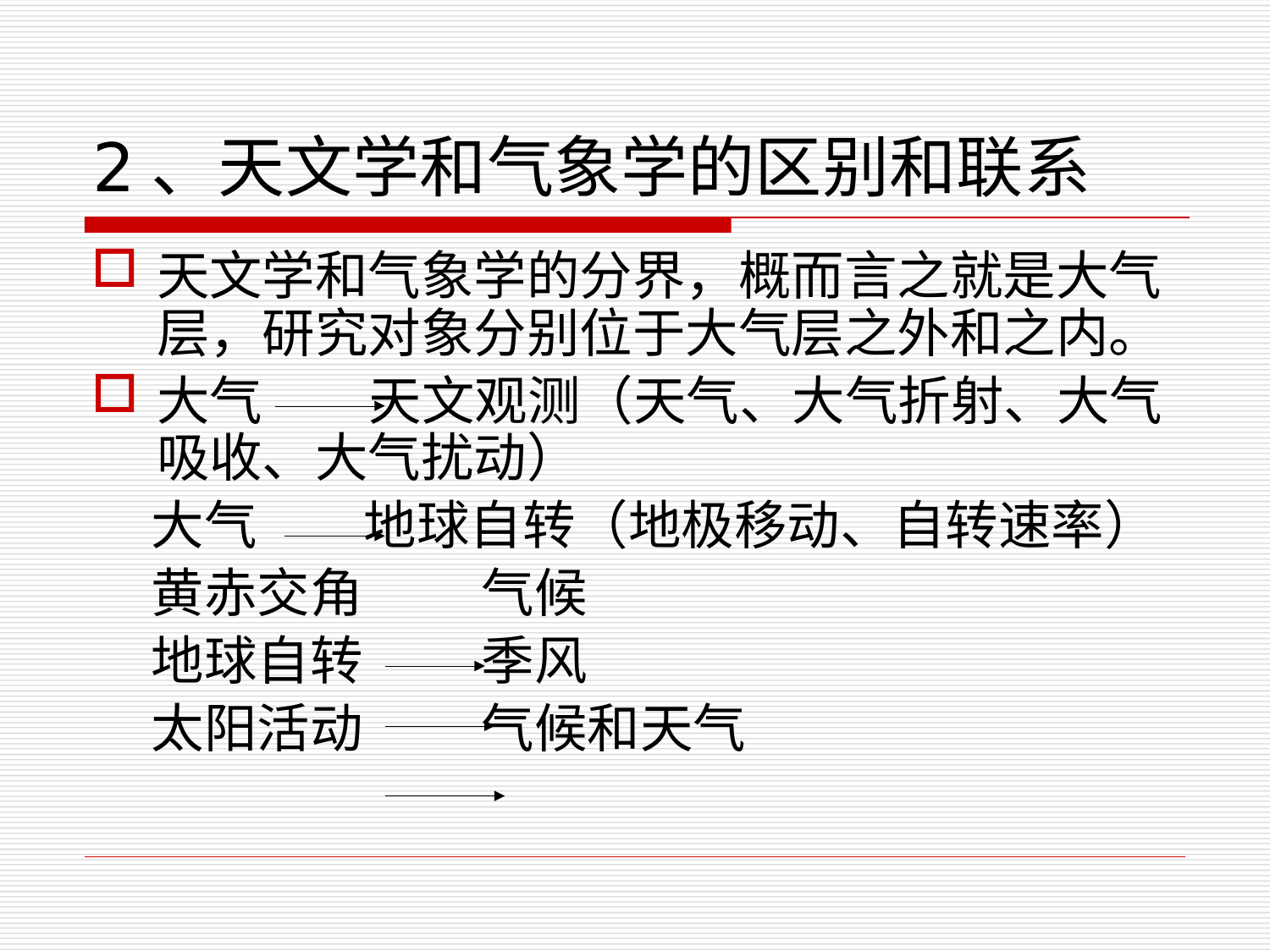

# 2、天文学和气象学的区别和联系
天文学和气象学的分界，概而言之就是大气层，研究对象分别位于大气层之外和之内。
大气         天文观测（天气、大气折射、大气吸收、大气扰动）
    大气         地球自转（地极移动、自转速率）
    黄赤交角          气候
    地球自转          季风
    太阳活动          气候和天气